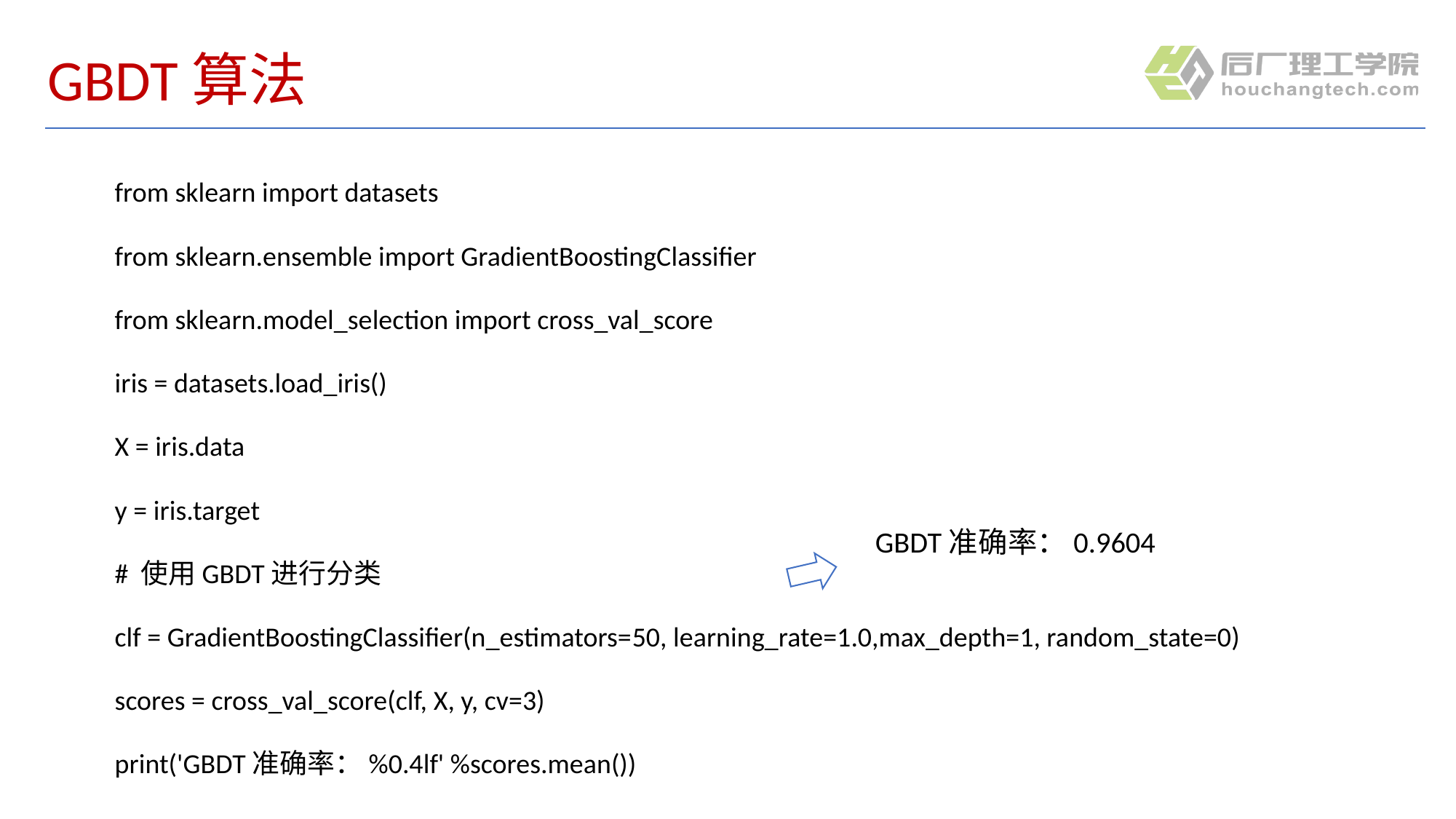

# GBDT算法
from sklearn import datasets
from sklearn.ensemble import GradientBoostingClassifier
from sklearn.model_selection import cross_val_score
iris = datasets.load_iris()
X = iris.data
y = iris.target
# 使用GBDT进行分类
clf = GradientBoostingClassifier(n_estimators=50, learning_rate=1.0,max_depth=1, random_state=0)
scores = cross_val_score(clf, X, y, cv=3)
print('GBDT准确率：%0.4lf' %scores.mean())
GBDT准确率：0.9604